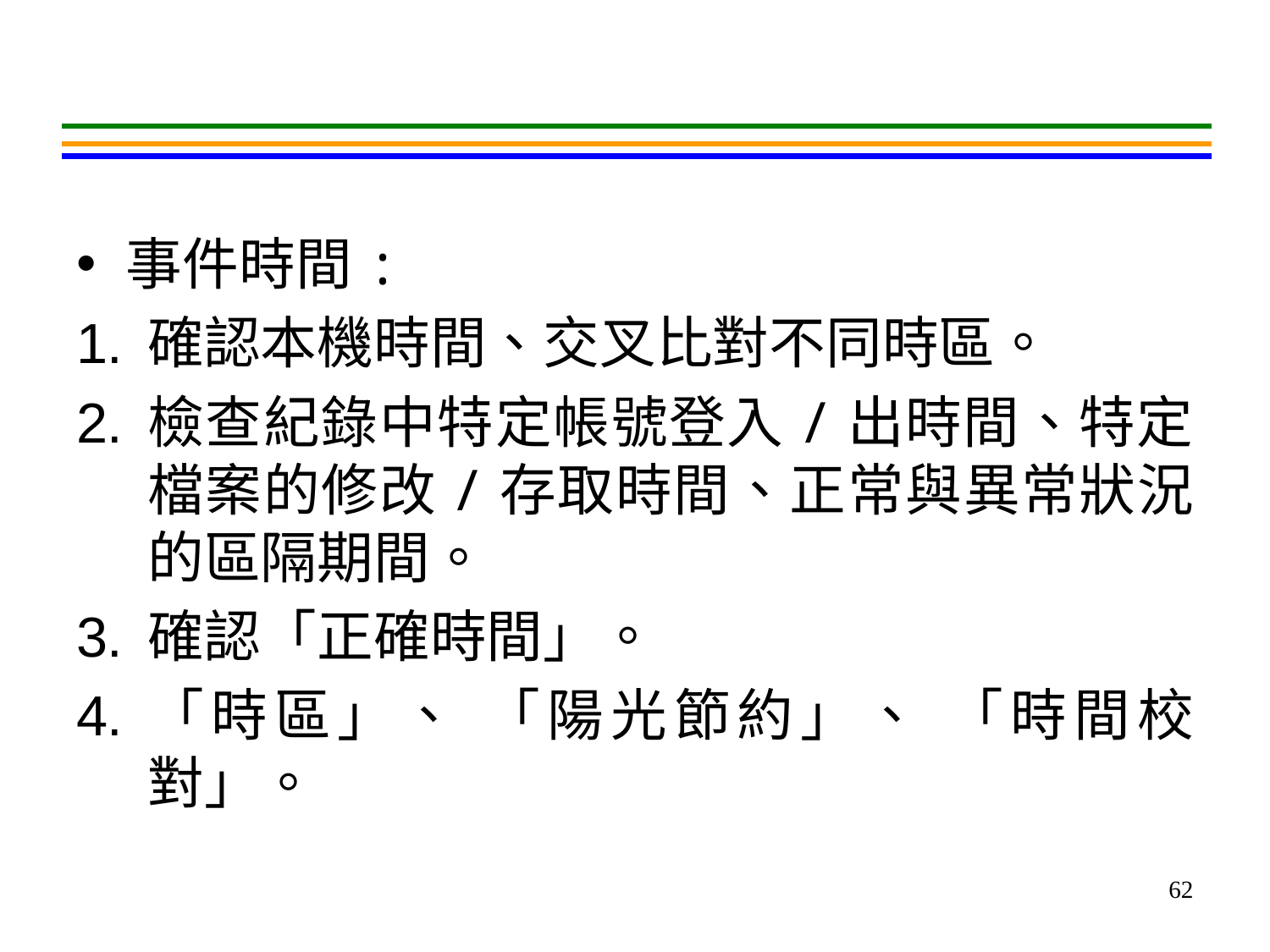

#
事件時間:
確認本機時間、交叉比對不同時區。
檢查紀錄中特定帳號登入/出時間、特定檔案的修改/存取時間、正常與異常狀況的區隔期間。
確認「正確時間」。
「時區」、 「陽光節約」、 「時間校對」。

62